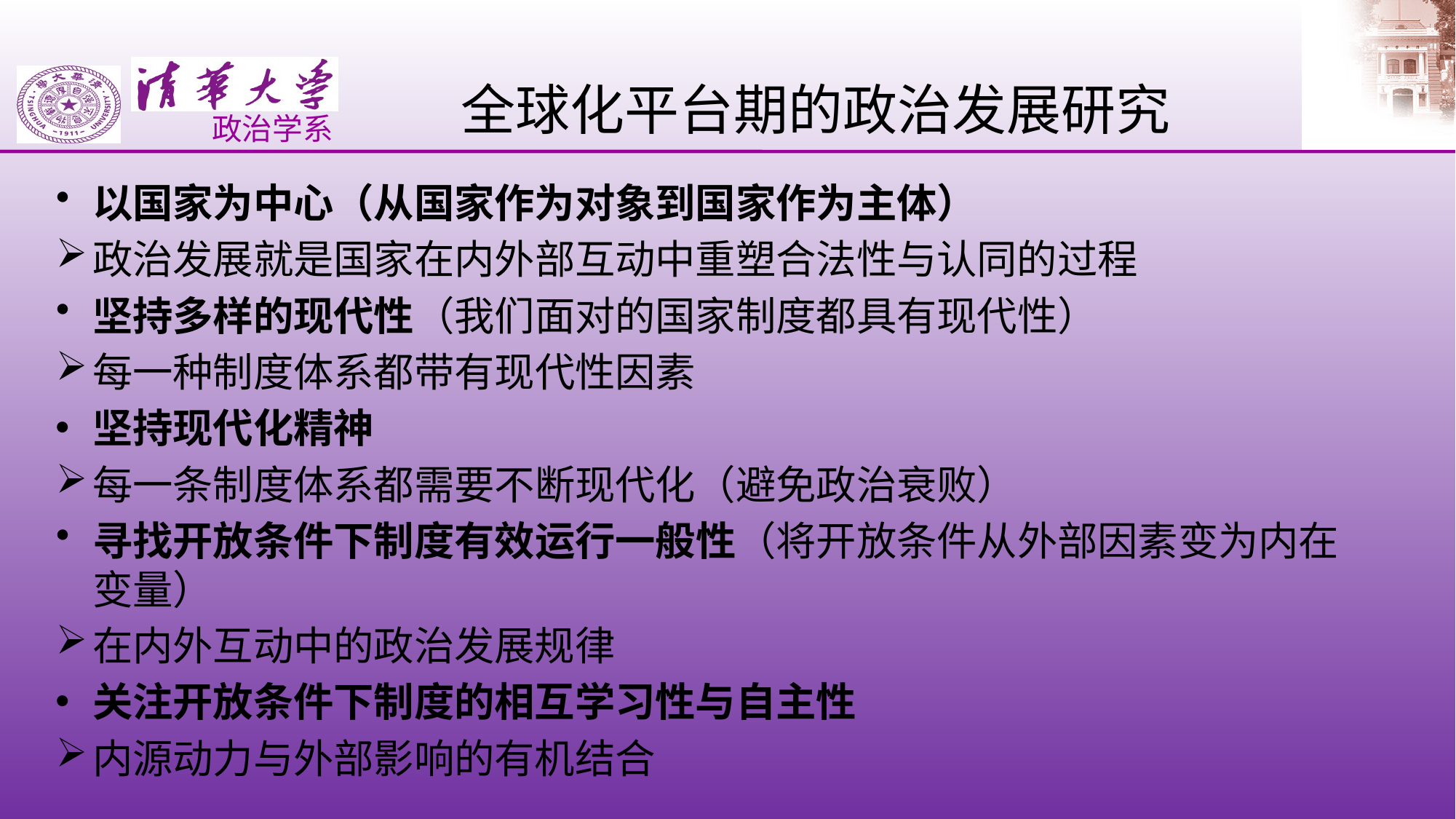

# 全球化平台期的政治发展研究
以国家为中心（从国家作为对象到国家作为主体）
政治发展就是国家在内外部互动中重塑合法性与认同的过程
坚持多样的现代性（我们面对的国家制度都具有现代性）
每一种制度体系都带有现代性因素
坚持现代化精神
每一条制度体系都需要不断现代化（避免政治衰败）
寻找开放条件下制度有效运行一般性（将开放条件从外部因素变为内在变量）
在内外互动中的政治发展规律
关注开放条件下制度的相互学习性与自主性
内源动力与外部影响的有机结合